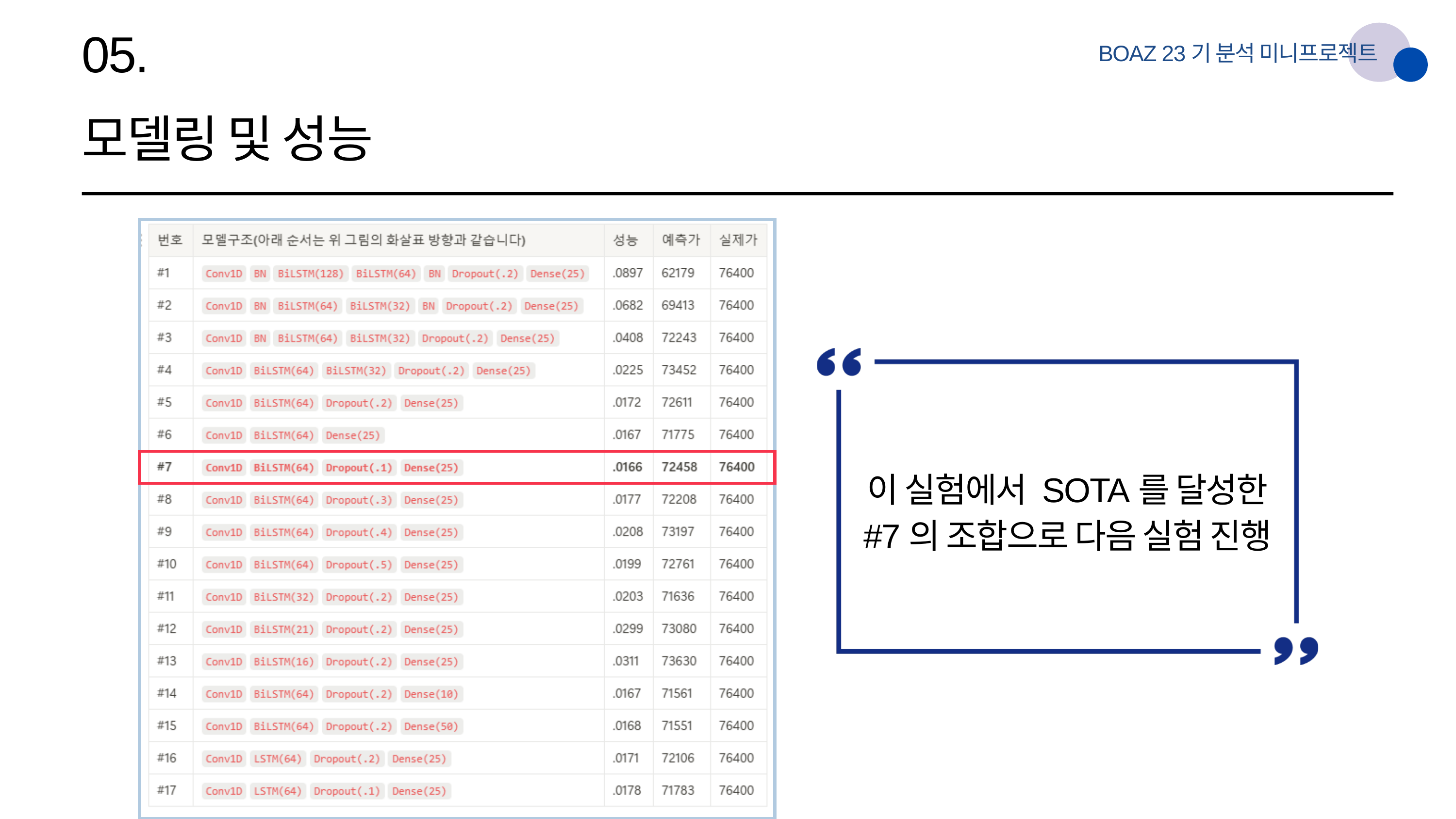

05.

BOAZ 23기 분석 미니프로젝트

모델링 및 성능

이 실험에서 SOTA를 달성한
#7의 조합으로 다음 실험 진행